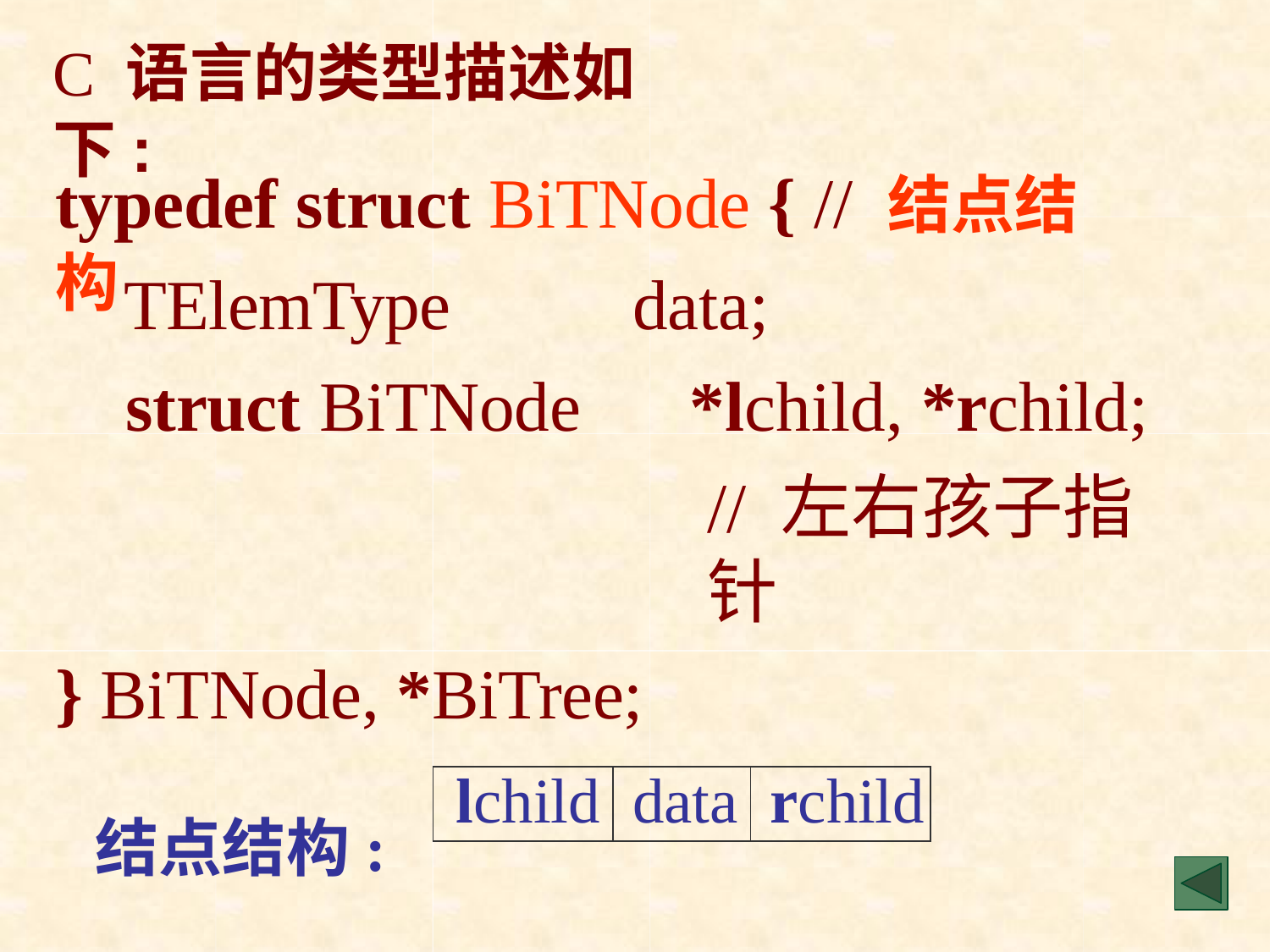

C 语言的类型描述如下:
# typedef struct BiTNode { // 结点结构
TElemType	data;
struct BiTNode	*lchild, *rchild;
// 左右孩子指针
} BiTNode, *BiTree;

结点结构:
| lchild | data | rchild |
| --- | --- | --- |